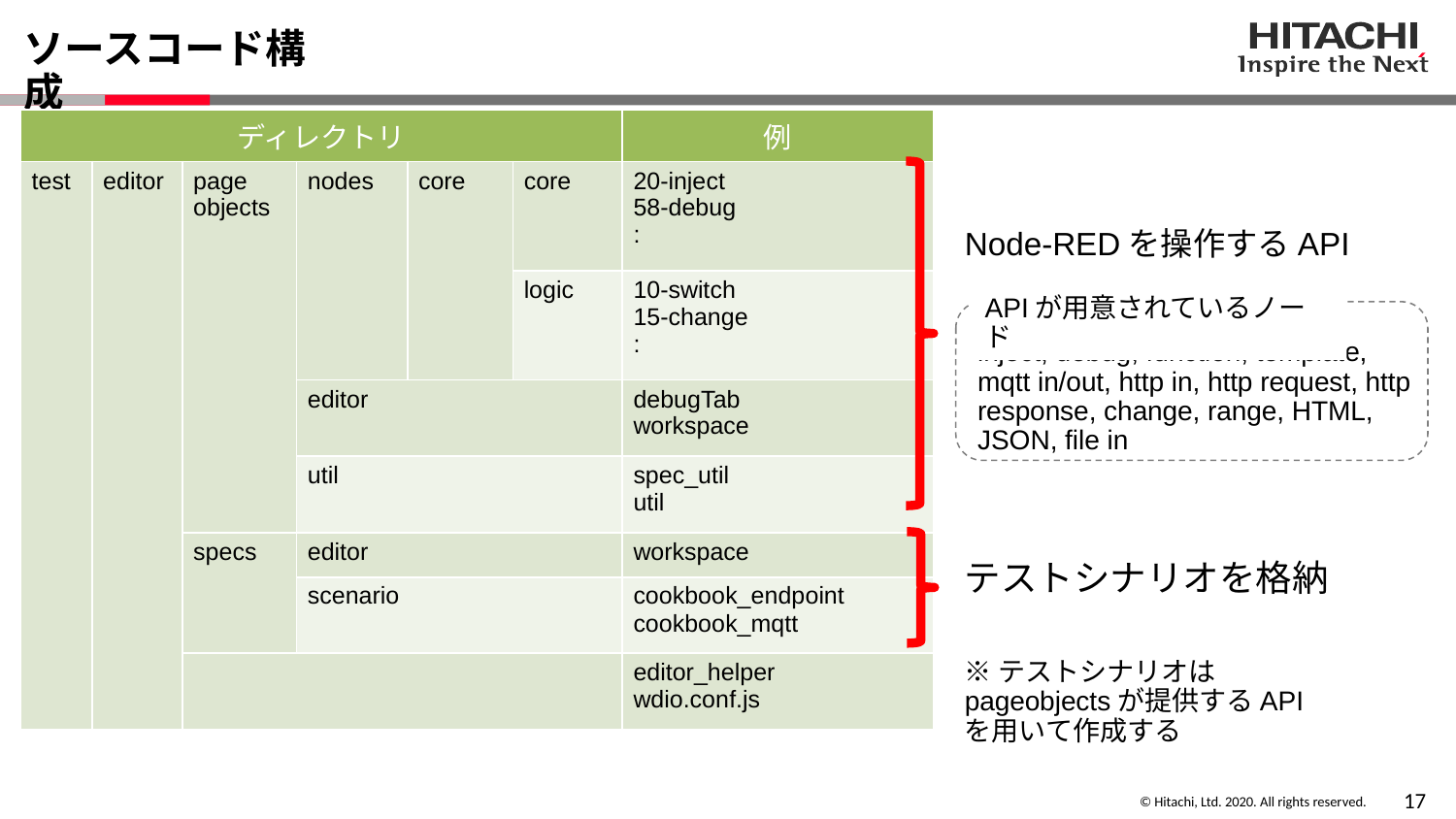

# ソースコード構成
| ディレクトリ |  |  |  |  |  | 例 |
| --- | --- | --- | --- | --- | --- | --- |
| test | editor | page objects | nodes | core | core | 20-inject 58-debug : |
|  |  |  |  |  | logic | 10-switch 15-change : |
|  |  |  | editor |  |  | debugTab workspace |
|  |  |  | util |  |  | spec\_util util |
|  |  | specs | editor |  |  | workspace |
|  |  |  | scenario |  |  | cookbook\_endpoint cookbook\_mqtt |
|  |  |  |  |  |  | editor\_helper wdio.conf.js |

Node-REDを操作するAPI
APIが用意されているノード

inject, debug, function, template, mqtt in/out, http in, http request, http response, change, range, HTML, JSON, file in

テストシナリオを格納

※テストシナリオはpageobjectsが提供するAPIを用いて作成する